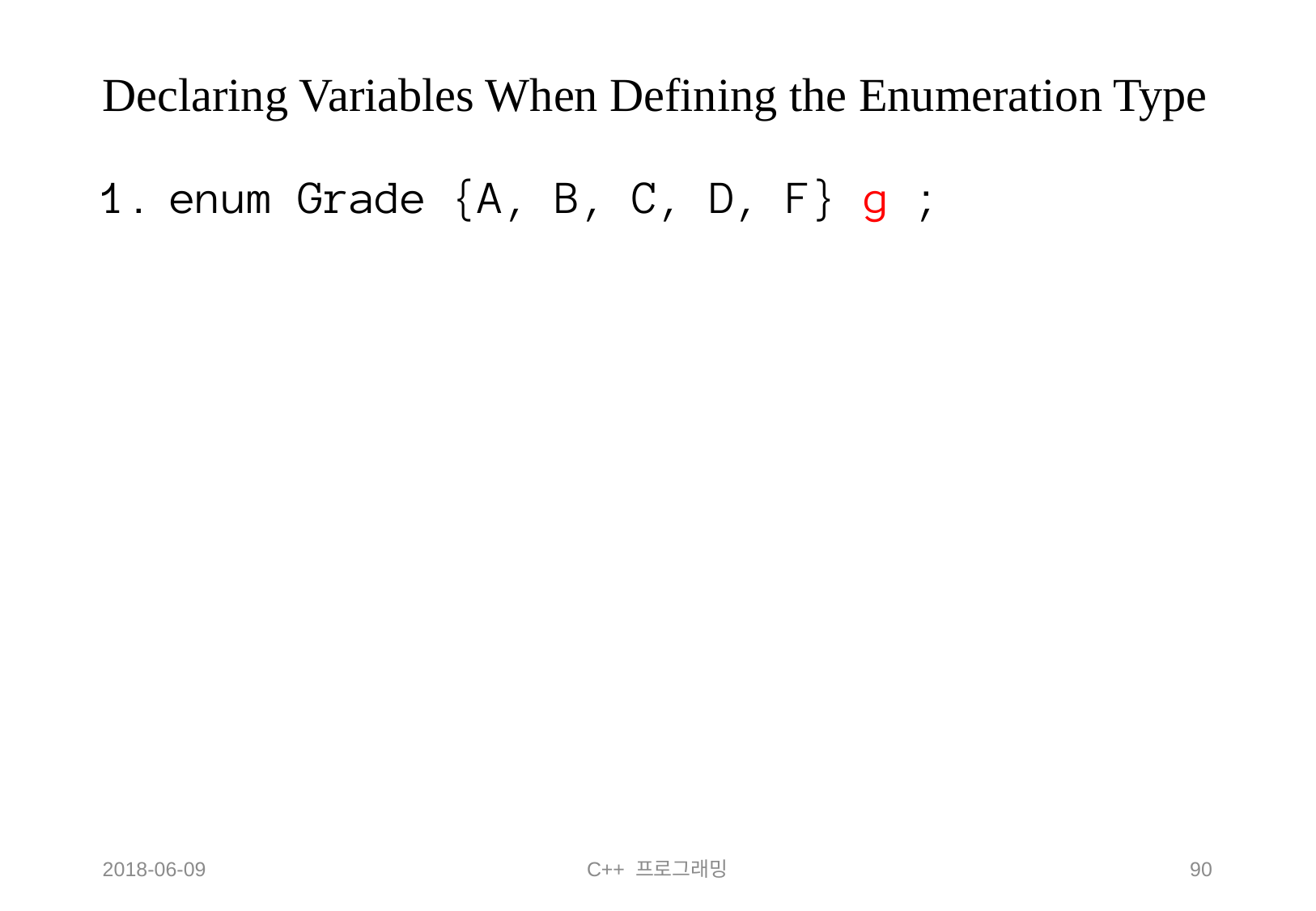

# Declaring Variables When Defining the Enumeration Type
enum Grade {A, B, C, D, F} g ;
2018-06-09
C++ 프로그래밍
90